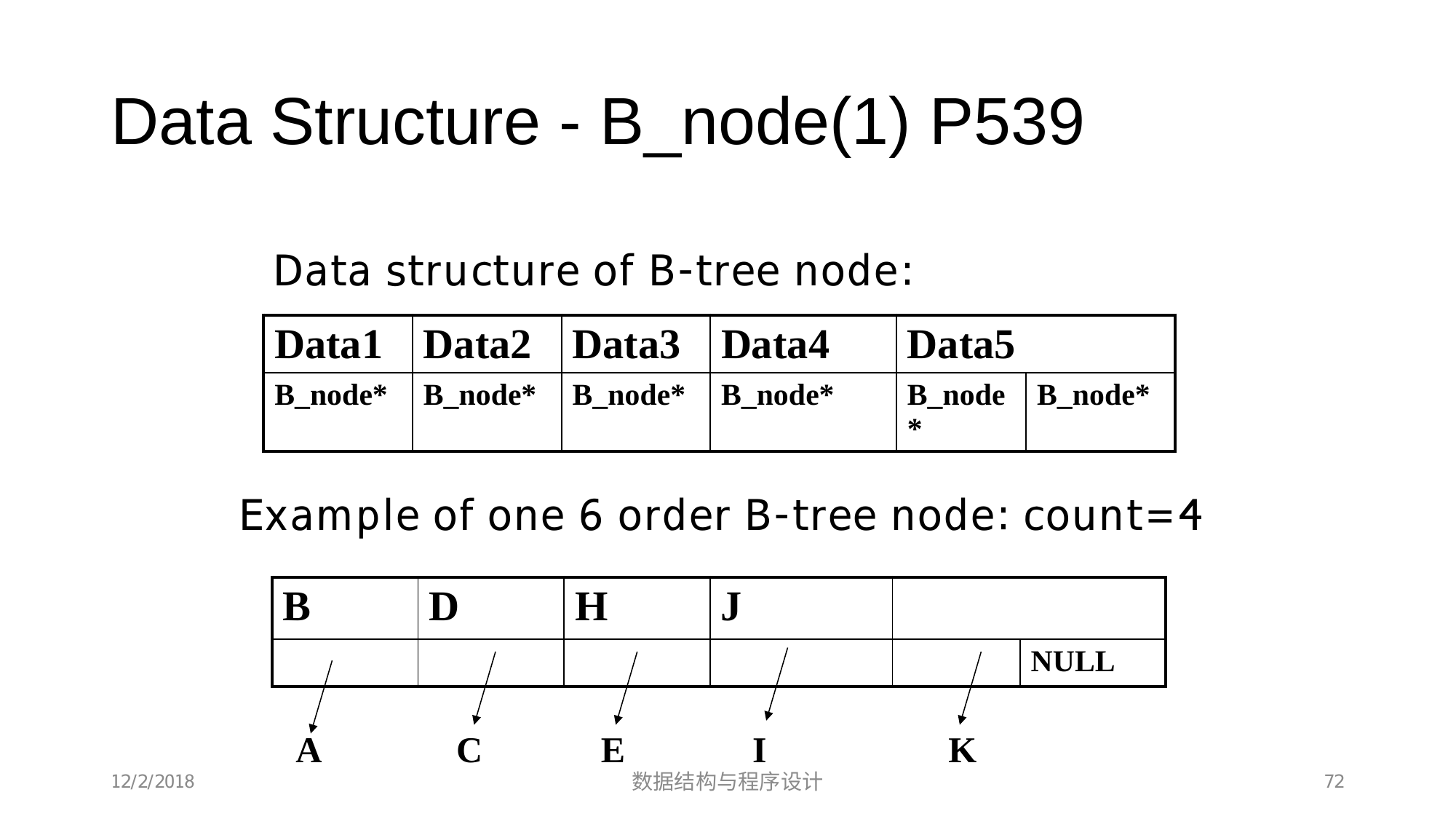

# Data Structure - B_node(1) P539
Data structure of B-tree node:
| Data1 | Data2 | Data3 | Data4 | Data5 |  |
| --- | --- | --- | --- | --- | --- |
| B\_node\* | B\_node\* | B\_node\* | B\_node\* | B\_node\* | B\_node\* |
Example of one 6 order B-tree node: count=4
| B | D | H | J |  |  |
| --- | --- | --- | --- | --- | --- |
|  |  |  |  |  | NULL |

A               C             E              I                    K
12/2/2018
数据结构与程序设计
72